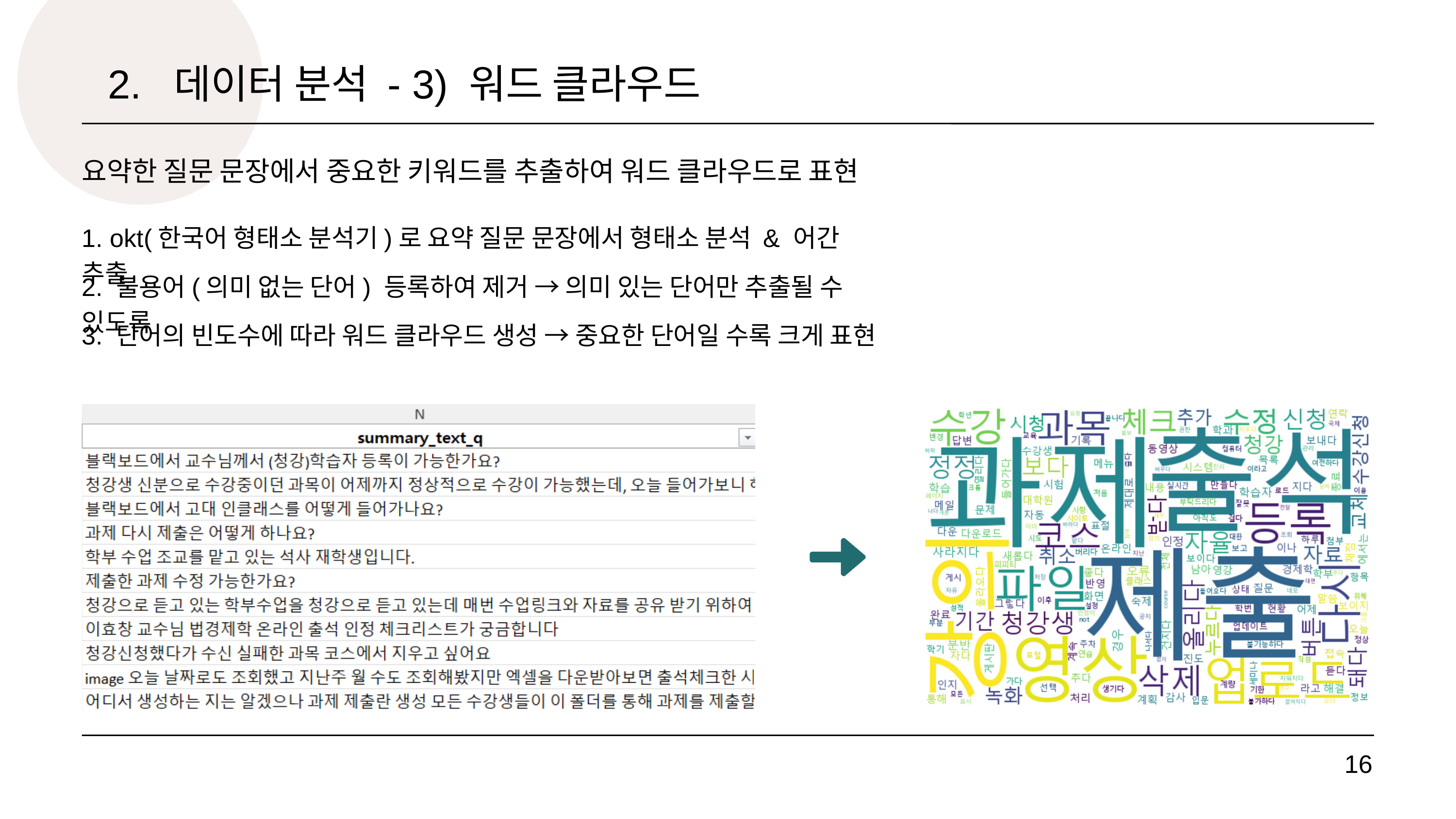

2.  데이터 분석 - 3) 워드 클라우드

요약한 질문 문장에서 중요한 키워드를 추출하여 워드 클라우드로 표현
1. okt(한국어 형태소 분석기)로 요약 질문 문장에서 형태소 분석 & 어간 추출
2. 불용어(의미 없는 단어) 등록하여 제거 → 의미 있는 단어만 추출될 수 있도록
3. 단어의 빈도수에 따라 워드 클라우드 생성 → 중요한 단어일 수록 크게 표현

16